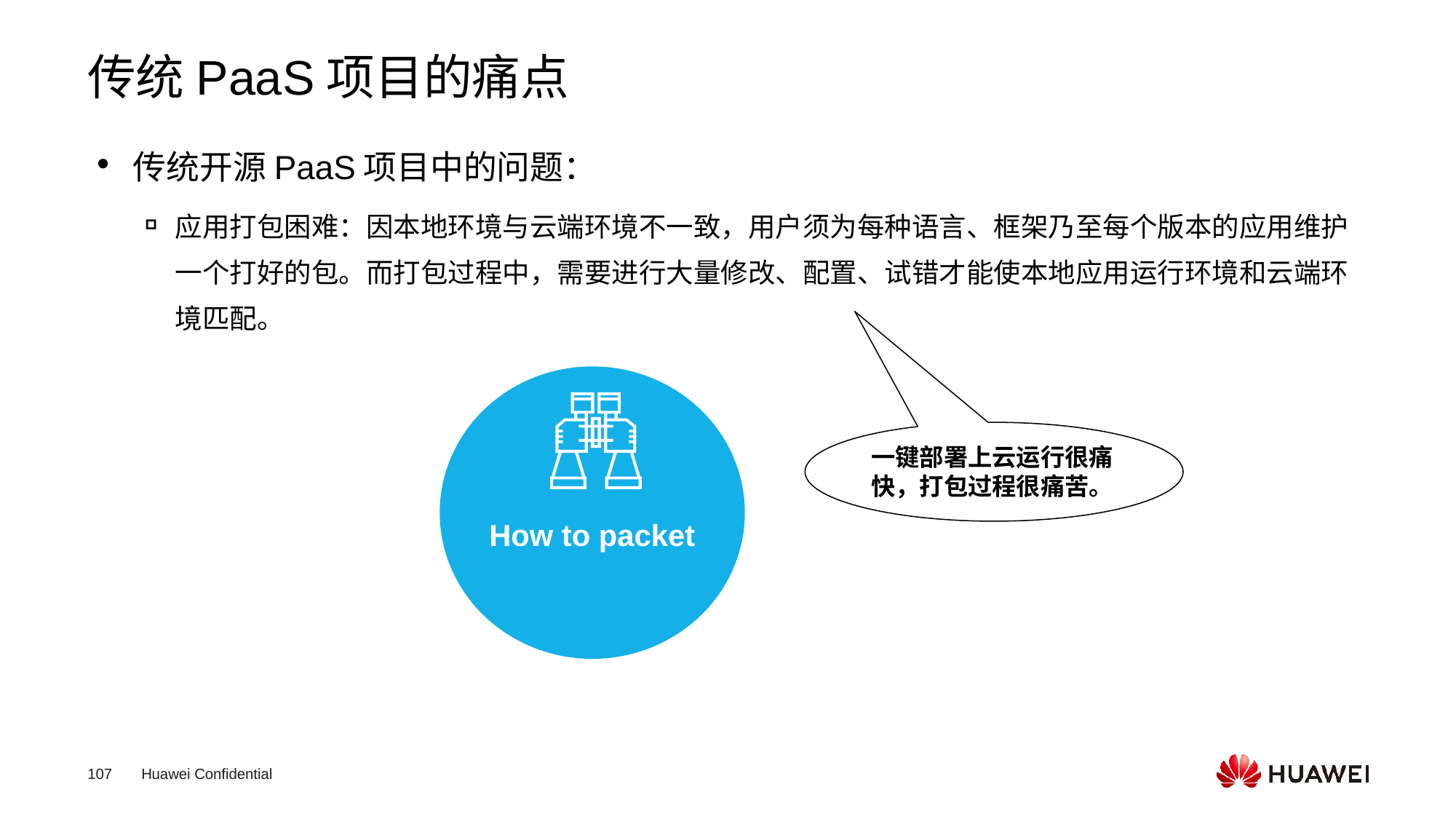

# 传统PaaS项目的痛点
传统开源PaaS项目中的问题：
应用打包困难：因本地环境与云端环境不一致，用户须为每种语言、框架乃至每个版本的应用维护一个打好的包。而打包过程中，需要进行大量修改、配置、试错才能使本地应用运行环境和云端环境匹配。

How to packet

一键部署上云运行很痛快，打包过程很痛苦。